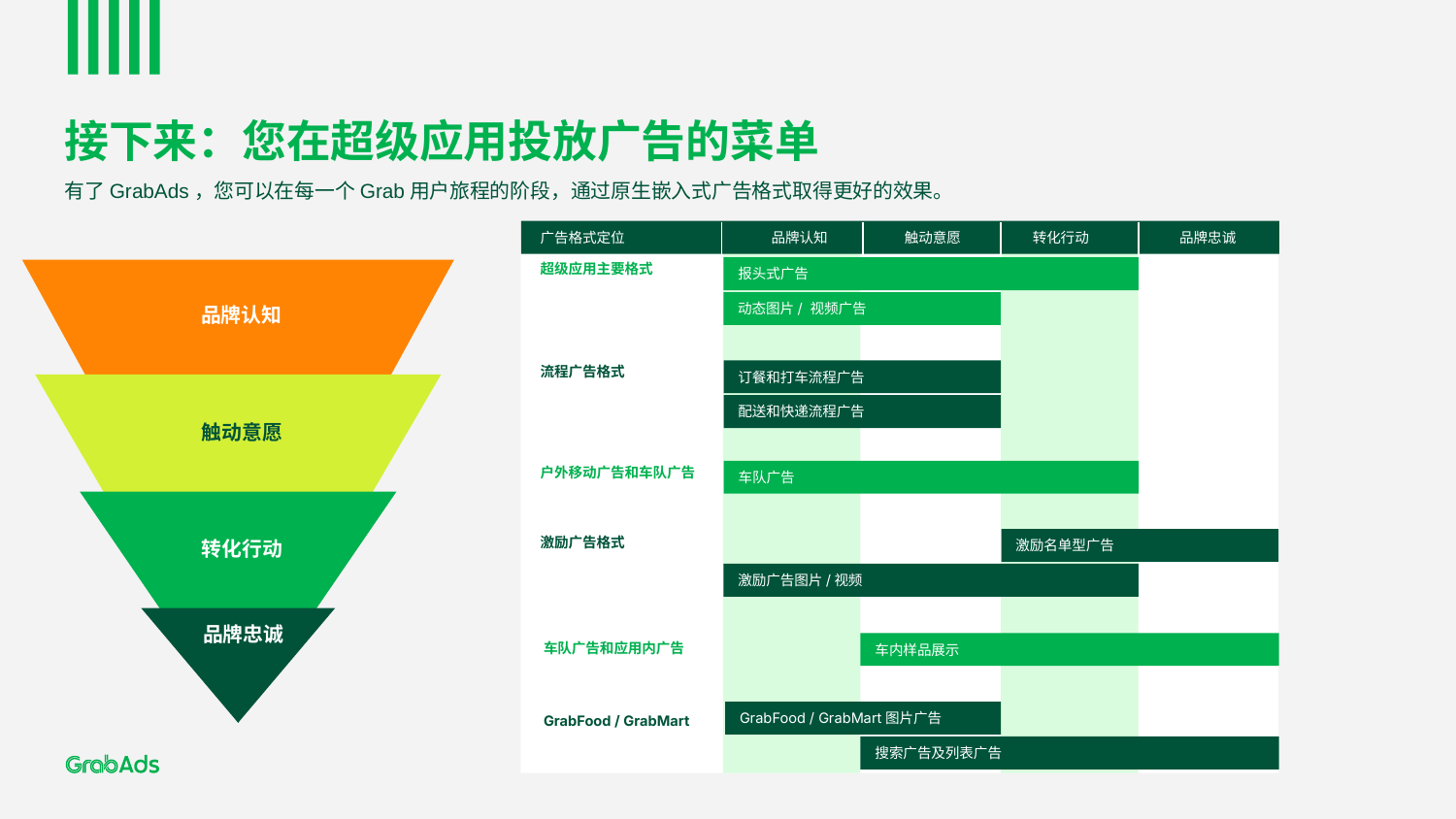

接下来：您在超级应用投放广告的菜单
有了GrabAds，您可以在每一个Grab用户旅程的阶段，通过原生嵌入式广告格式取得更好的效果。
广告格式定位
 品牌认知
 触动意愿
 转化行动
 品牌忠诚

超级应用主要格式
报头式广告

动态图片/ 视频广告
品牌认知
流程广告格式
订餐和打车流程广告

配送和快递流程广告
触动意愿
户外移动广告和车队广告
车队广告

激励广告格式
激励名单型广告
转化行动
激励广告图片/视频

品牌忠诚
车队广告和应用内广告
车内样品展示
GrabFood / GrabMart

GrabFood / GrabMart图片广告
搜索广告及列表广告